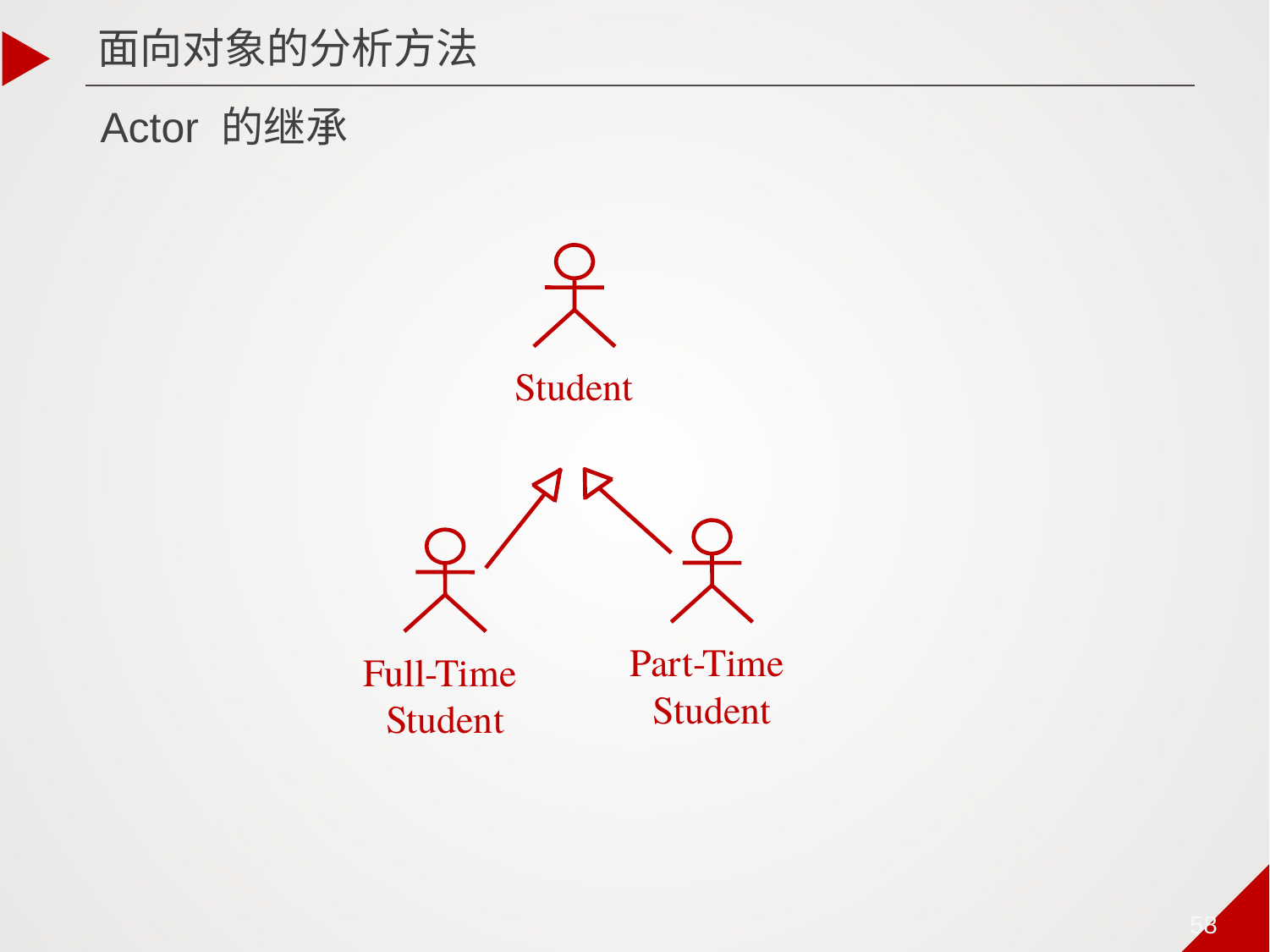

面向对象的分析方法

# Actor 的继承

Student

Part-Time
Student

Full-Time
Student